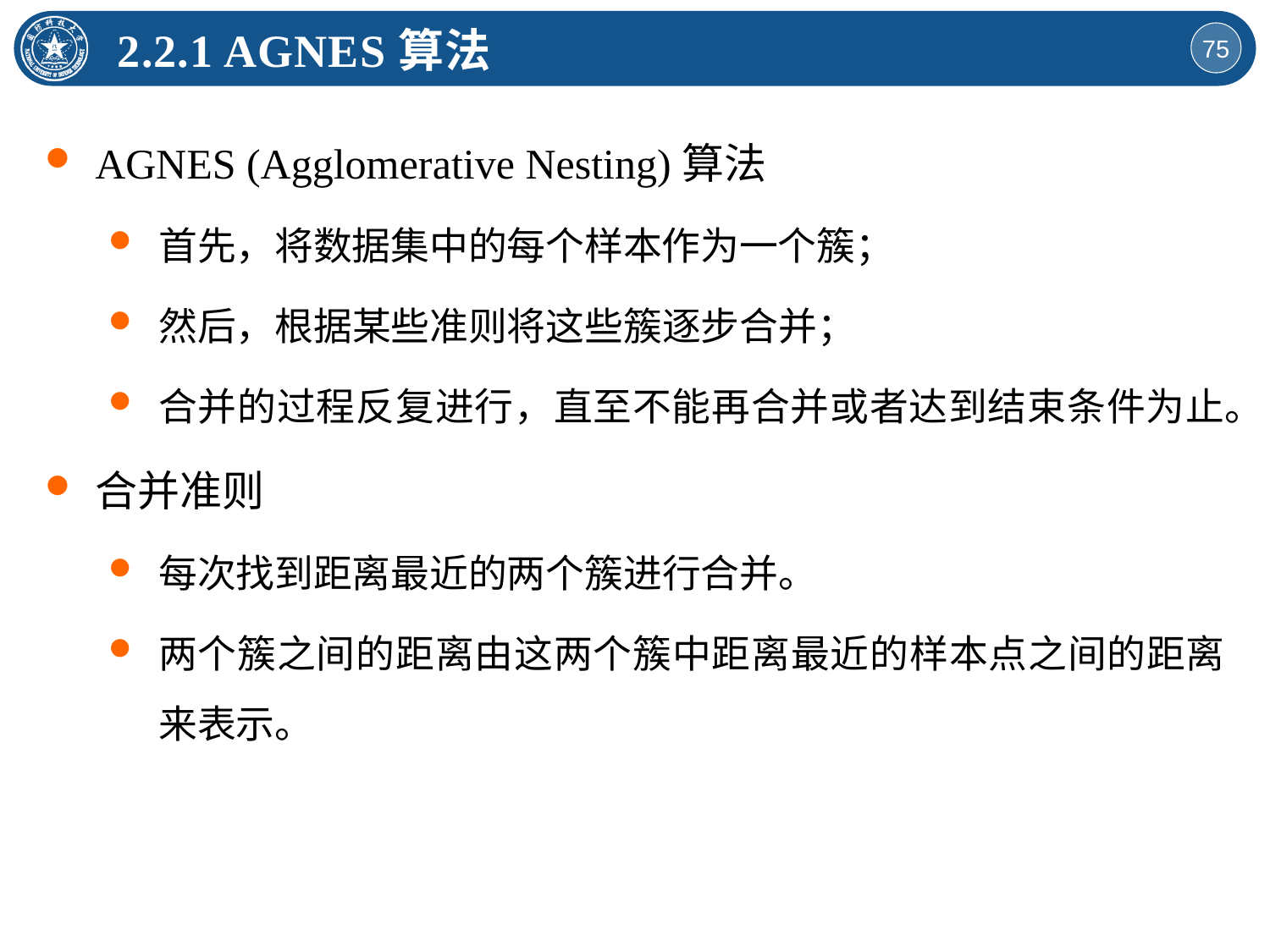

2.2.1 AGNES算法
AGNES (Agglomerative Nesting)算法
首先，将数据集中的每个样本作为一个簇；
然后，根据某些准则将这些簇逐步合并；
合并的过程反复进行，直至不能再合并或者达到结束条件为止。
合并准则
每次找到距离最近的两个簇进行合并。
两个簇之间的距离由这两个簇中距离最近的样本点之间的距离来表示。